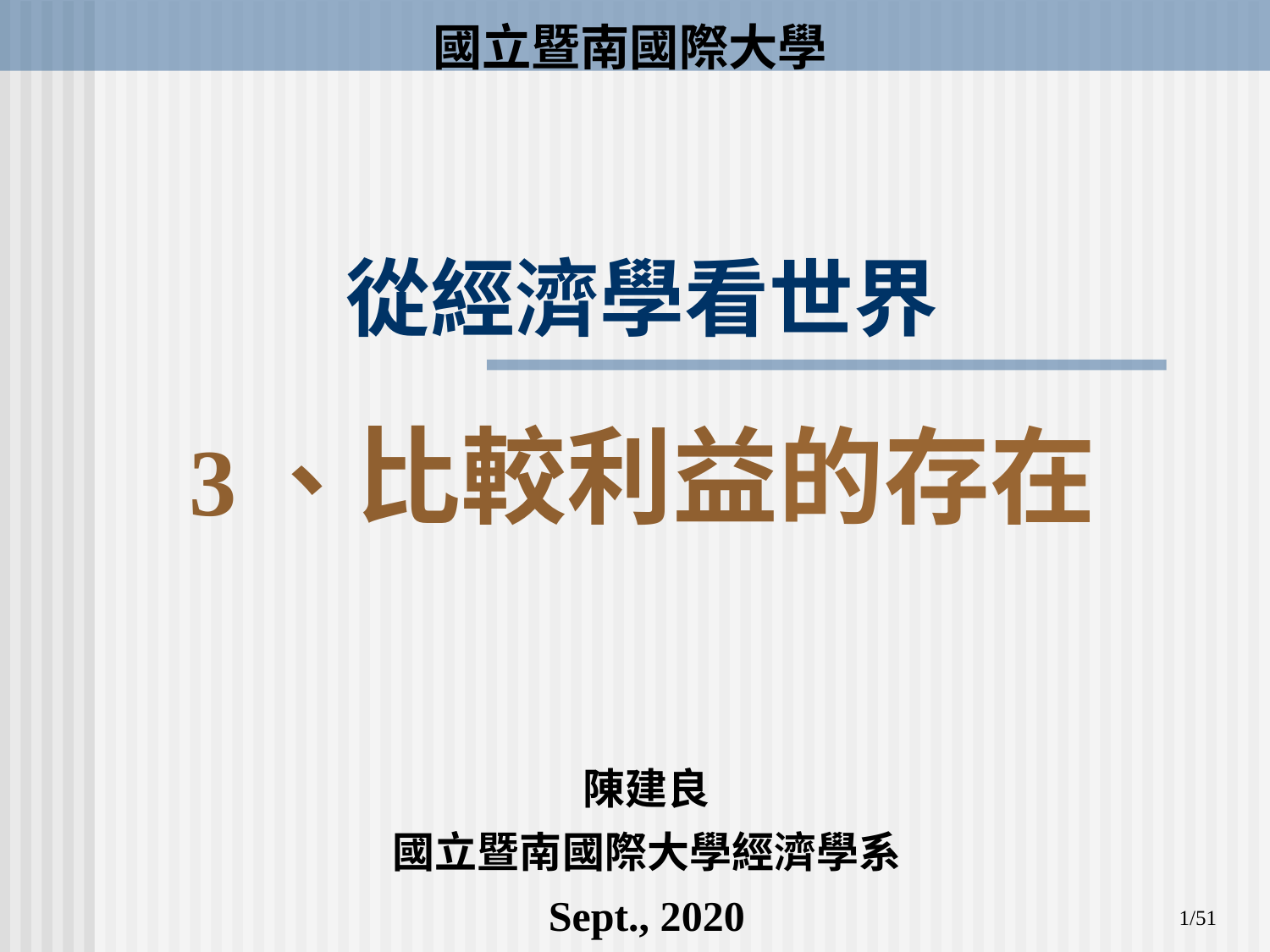

國立暨南國際大學
# 從經濟學看世界 3、比較利益的存在
陳建良
國立暨南國際大學經濟學系
Sept., 2020